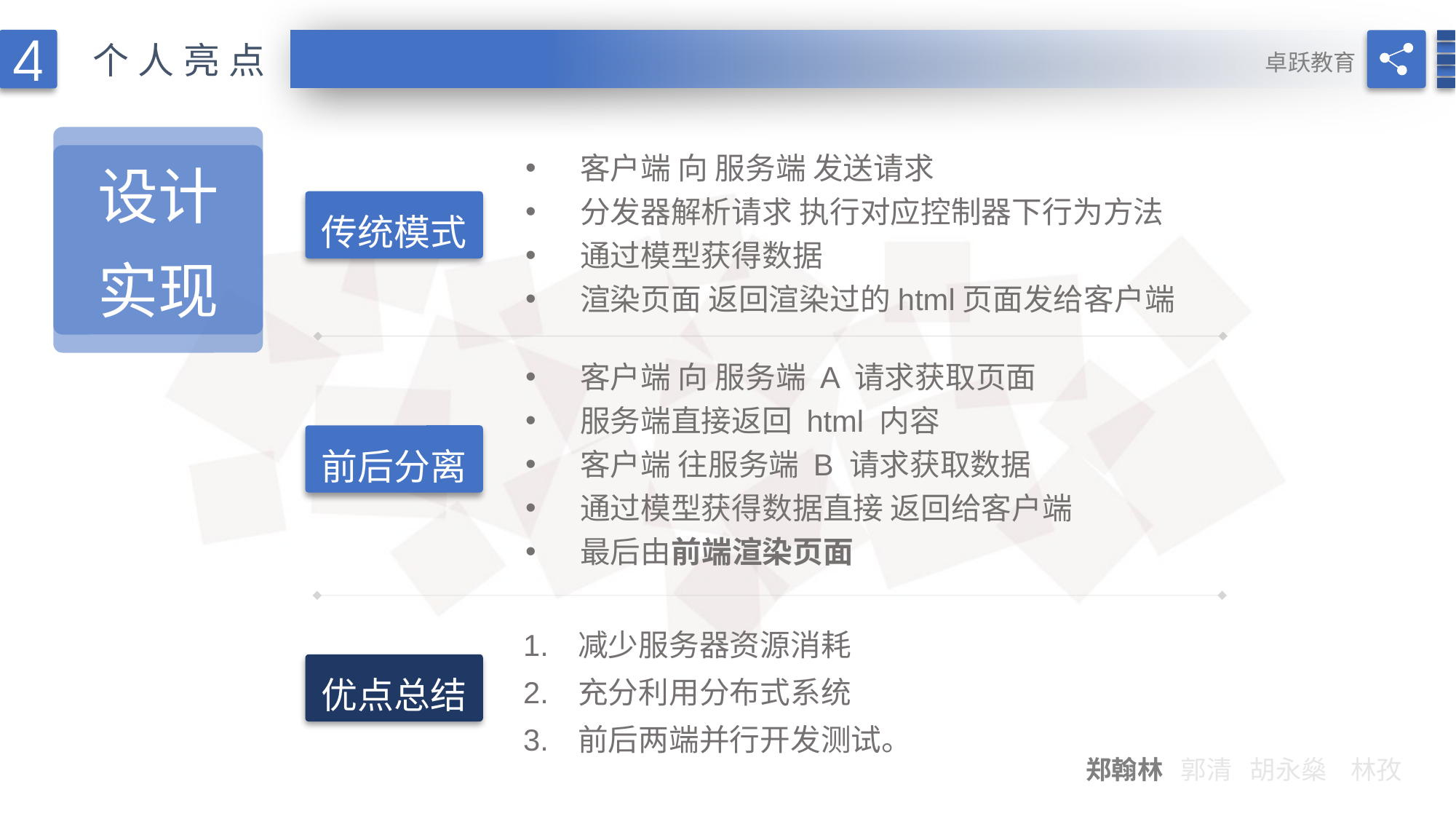

4

个人亮点
卓跃教育
设计
实现

客户端 向 服务端 发送请求
分发器解析请求 执行对应控制器下行为方法
通过模型获得数据
渲染页面 返回渲染过的html页面发给客户端
传统模式
客户端 向 服务端 A 请求获取页面
服务端直接返回 html 内容
客户端 往服务端 B 请求获取数据
通过模型获得数据直接 返回给客户端
最后由前端渲染页面
前后分离
减少服务器资源消耗
充分利用分布式系统
前后两端并行开发测试。
优点总结
郑翰林   郭清   胡永燊    林孜